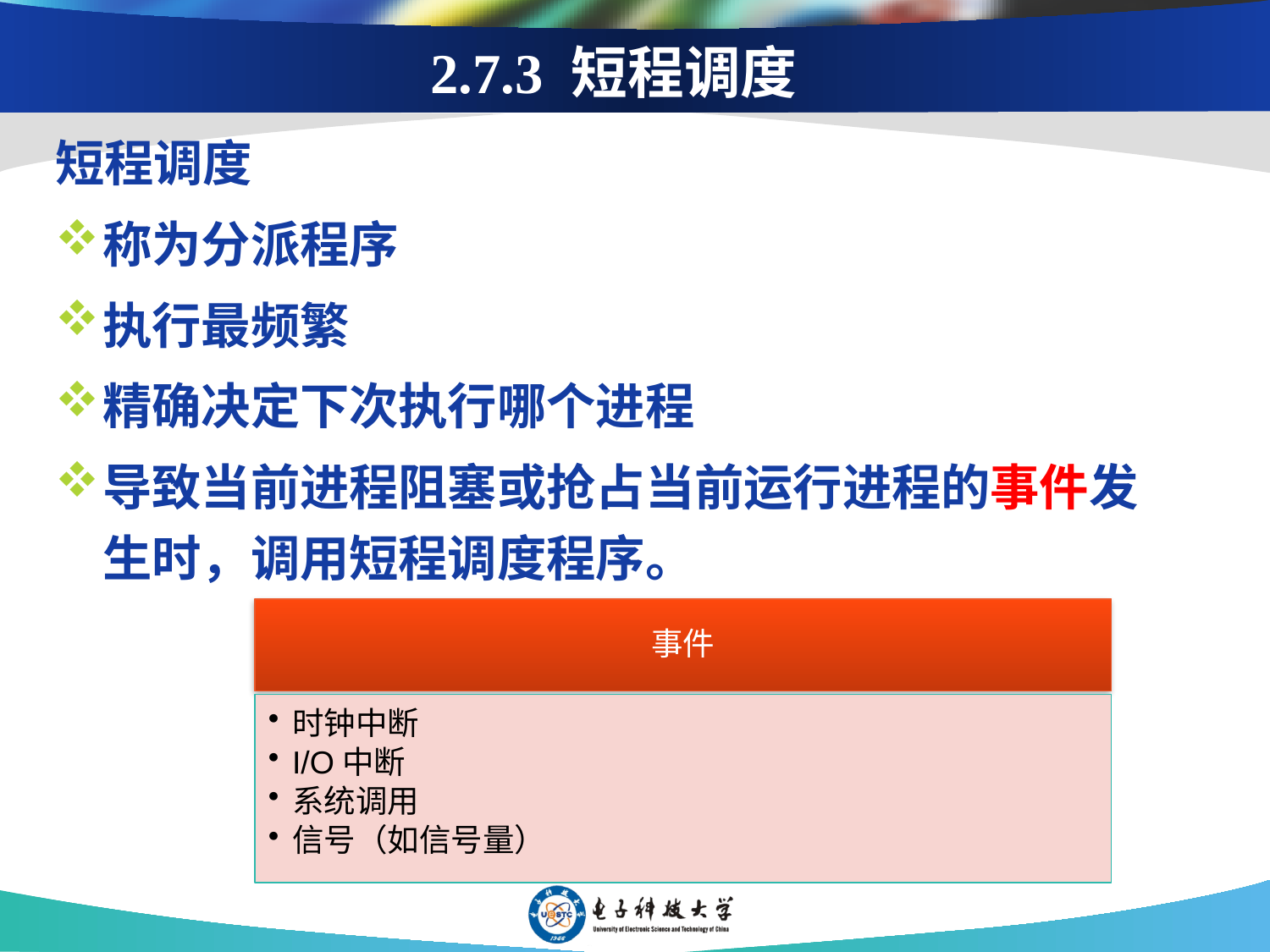

# 2.7.3 短程调度
短程调度
称为分派程序
执行最频繁
精确决定下次执行哪个进程
导致当前进程阻塞或抢占当前运行进程的事件发生时，调用短程调度程序。
事件
时钟中断
I/O中断
系统调用
信号（如信号量）